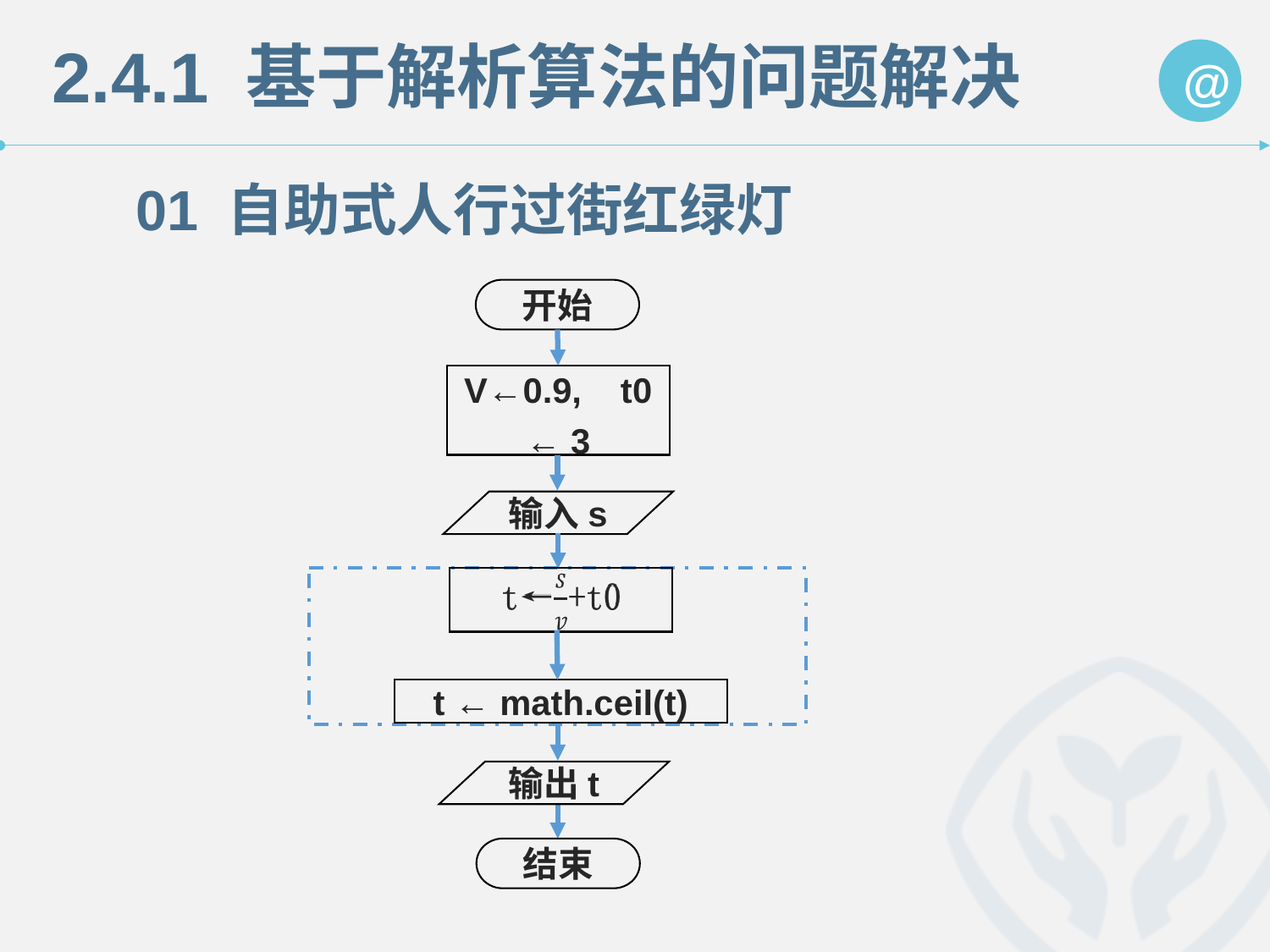

2.4.1 基于解析算法的问题解决
01 自助式人行过街红绿灯
开始
V←0.9,    t0 ← 3
输入s

t ← math.ceil(t)
输出t
结束